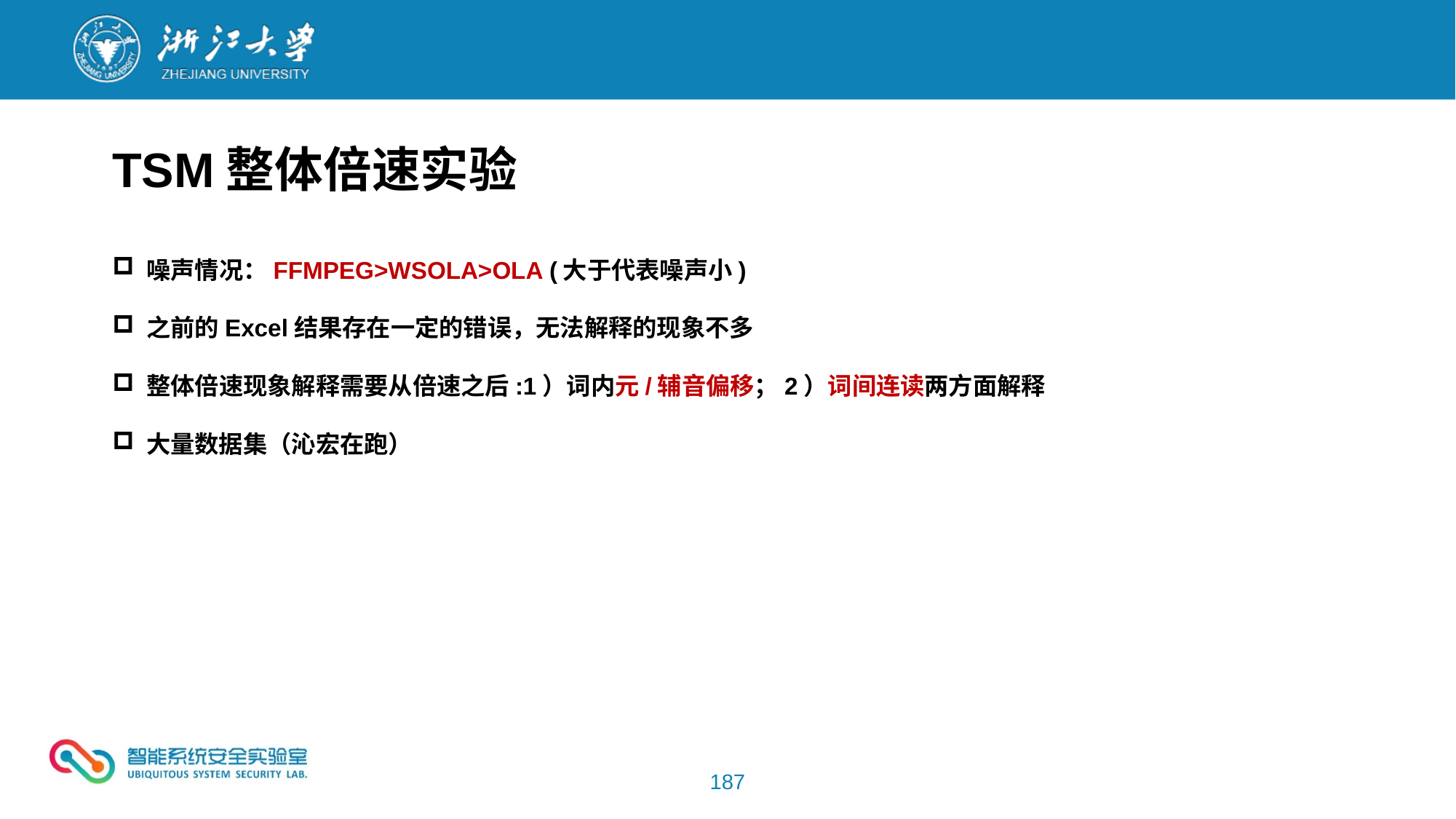

TSM整体倍速实验

噪声情况：FFMPEG>WSOLA>OLA (大于代表噪声小)
之前的Excel结果存在一定的错误，无法解释的现象不多
整体倍速现象解释需要从倍速之后:1）词内元/辅音偏移；2）词间连读两方面解释
大量数据集（沁宏在跑）